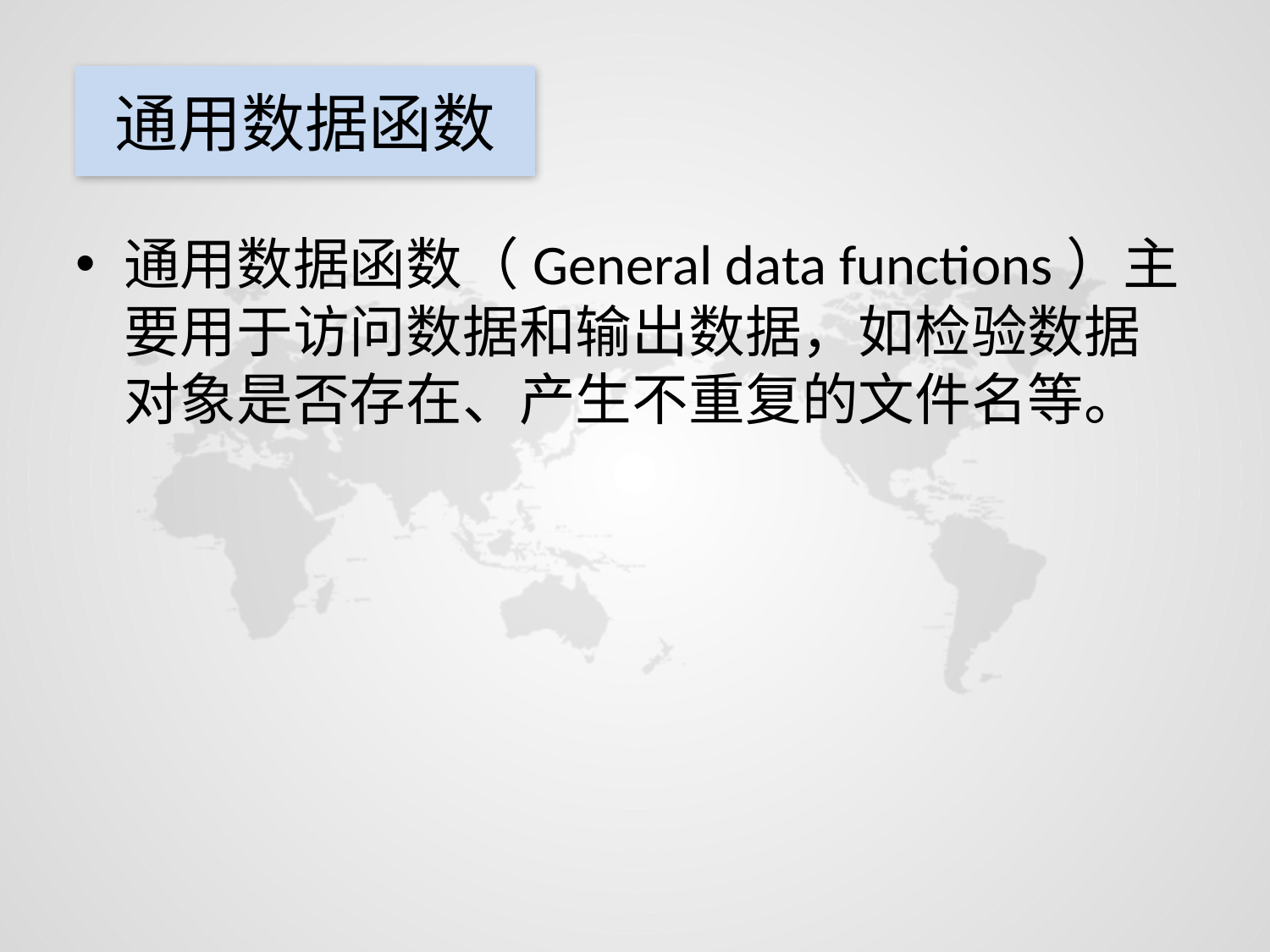

# 通用数据函数
通用数据函数（General data functions）主要用于访问数据和输出数据，如检验数据对象是否存在、产生不重复的文件名等。